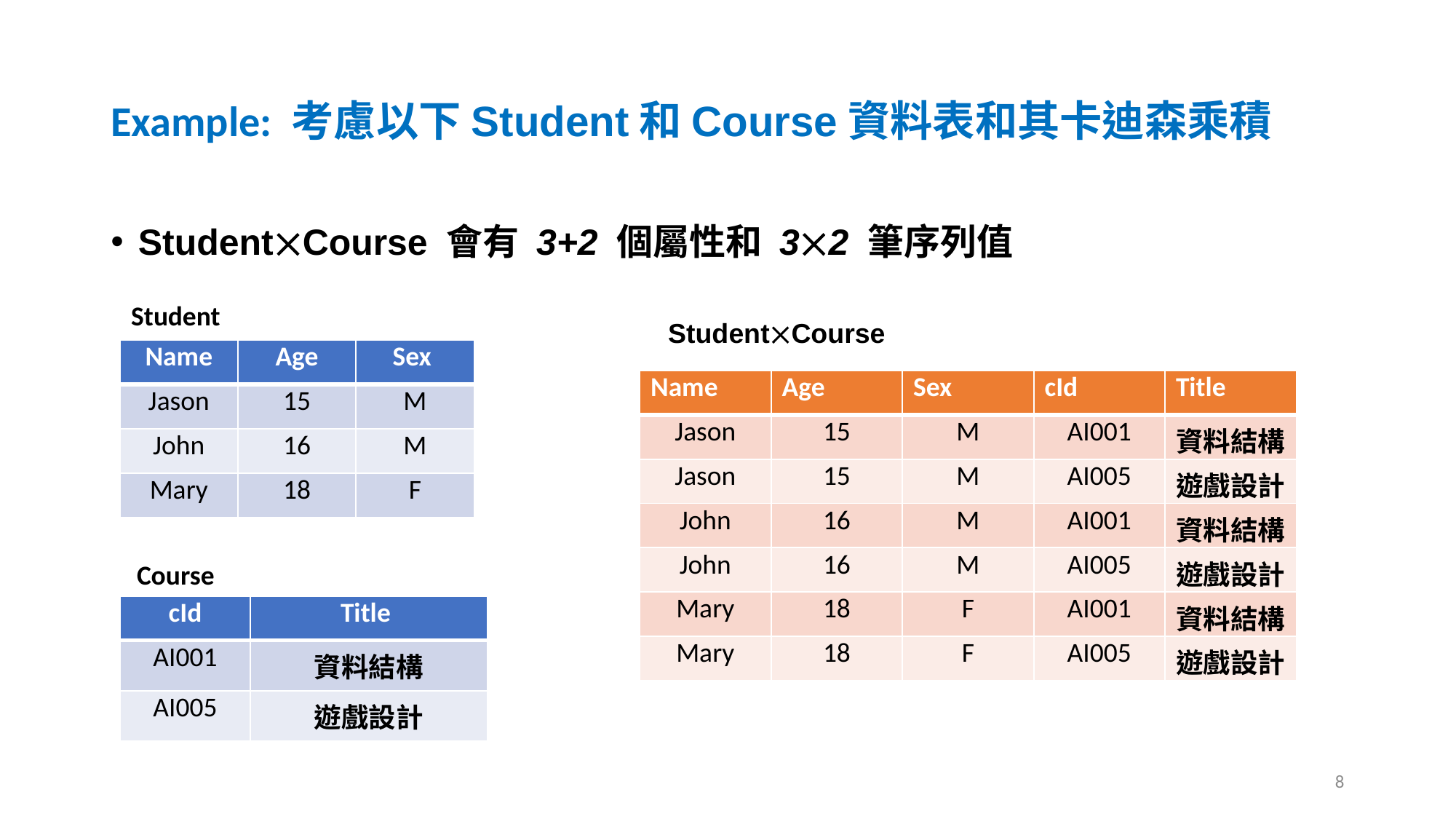

# Example: 考慮以下Student和Course資料表和其卡迪森乘積
Student×Course 會有 3+2 個屬性和 3×2 筆序列值

Student
Student×Course
| Name | Age | Sex |
| --- | --- | --- |
| Jason | 15 | M |
| John | 16 | M |
| Mary | 18 | F |
| Name | Age | Sex | cId | Title |
| --- | --- | --- | --- | --- |
| Jason | 15 | M | AI001 | 資料結構 |
| Jason | 15 | M | AI005 | 遊戲設計 |
| John | 16 | M | AI001 | 資料結構 |
| John | 16 | M | AI005 | 遊戲設計 |
| Mary | 18 | F | AI001 | 資料結構 |
| Mary | 18 | F | AI005 | 遊戲設計 |
Course
| cId | Title |
| --- | --- |
| AI001 | 資料結構 |
| AI005 | 遊戲設計 |
8